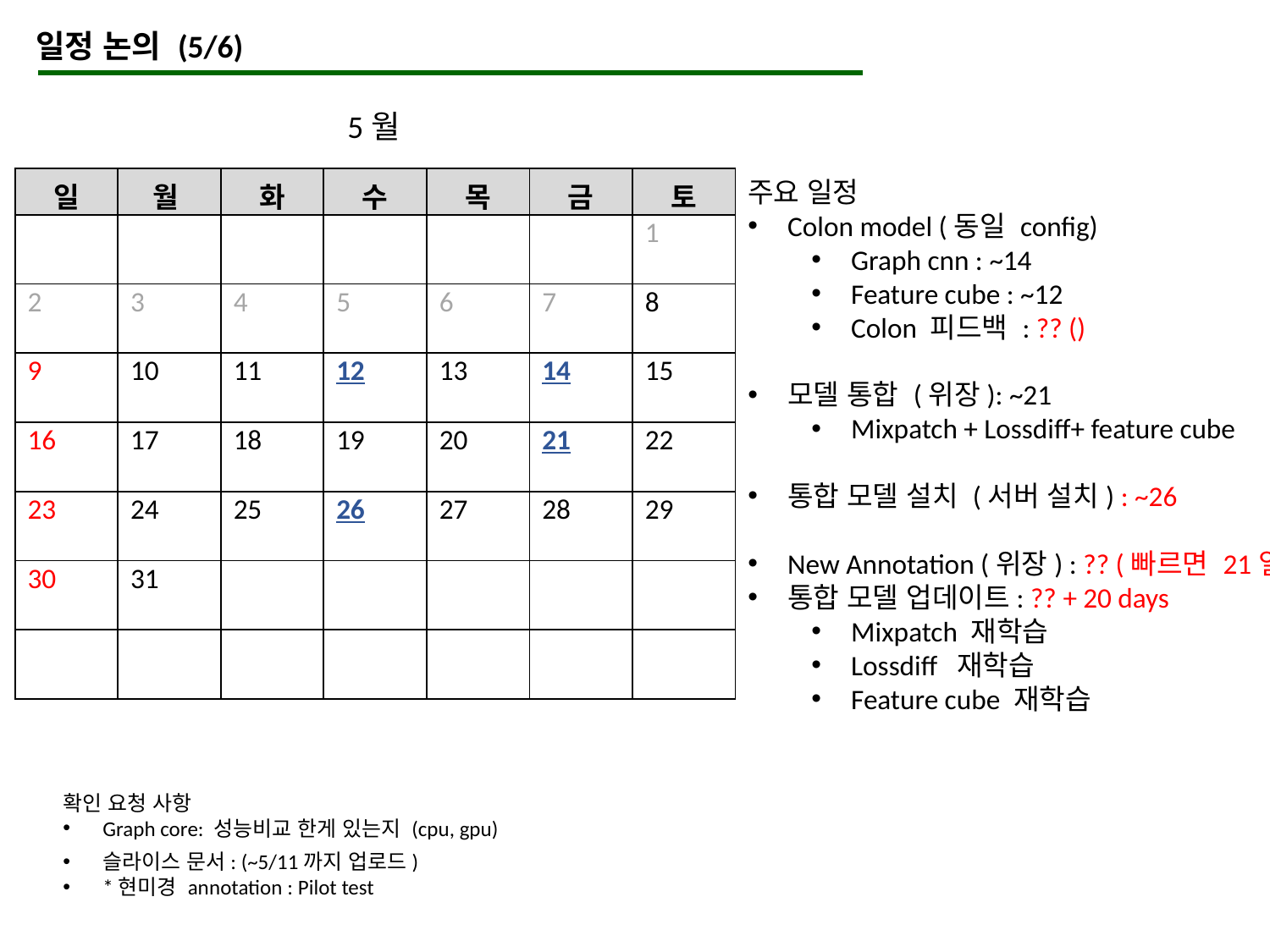

일정 논의 (5/6)
5월
| 일 | 월 | 화 | 수 | 목 | 금 | 토 |
| --- | --- | --- | --- | --- | --- | --- |
|  |  |  |  |  |  | 1 |
| 2 | 3 | 4 | 5 | 6 | 7 | 8 |
| 9 | 10 | 11 | 12 | 13 | 14 | 15 |
| 16 | 17 | 18 | 19 | 20 | 21 | 22 |
| 23 | 24 | 25 | 26 | 27 | 28 | 29 |
| 30 | 31 |  |  |  |  |  |
|  |  |  |  |  |  |  |
주요 일정
Colon model (동일 config)
Graph cnn : ~14
Feature cube : ~12
Colon 피드백 : ?? ()

모델 통합 (위장): ~21
Mixpatch + Lossdiff+ feature cube

통합 모델 설치 (서버 설치) : ~26

New Annotation (위장) : ?? (빠르면 21일)
통합 모델 업데이트: ?? + 20 days
Mixpatch 재학습
Lossdiff  재학습
Feature cube 재학습

확인 요청 사항
Graph core: 성능비교 한게 있는지 (cpu, gpu)

슬라이스 문서: (~5/11까지 업로드)
*현미경 annotation : Pilot test